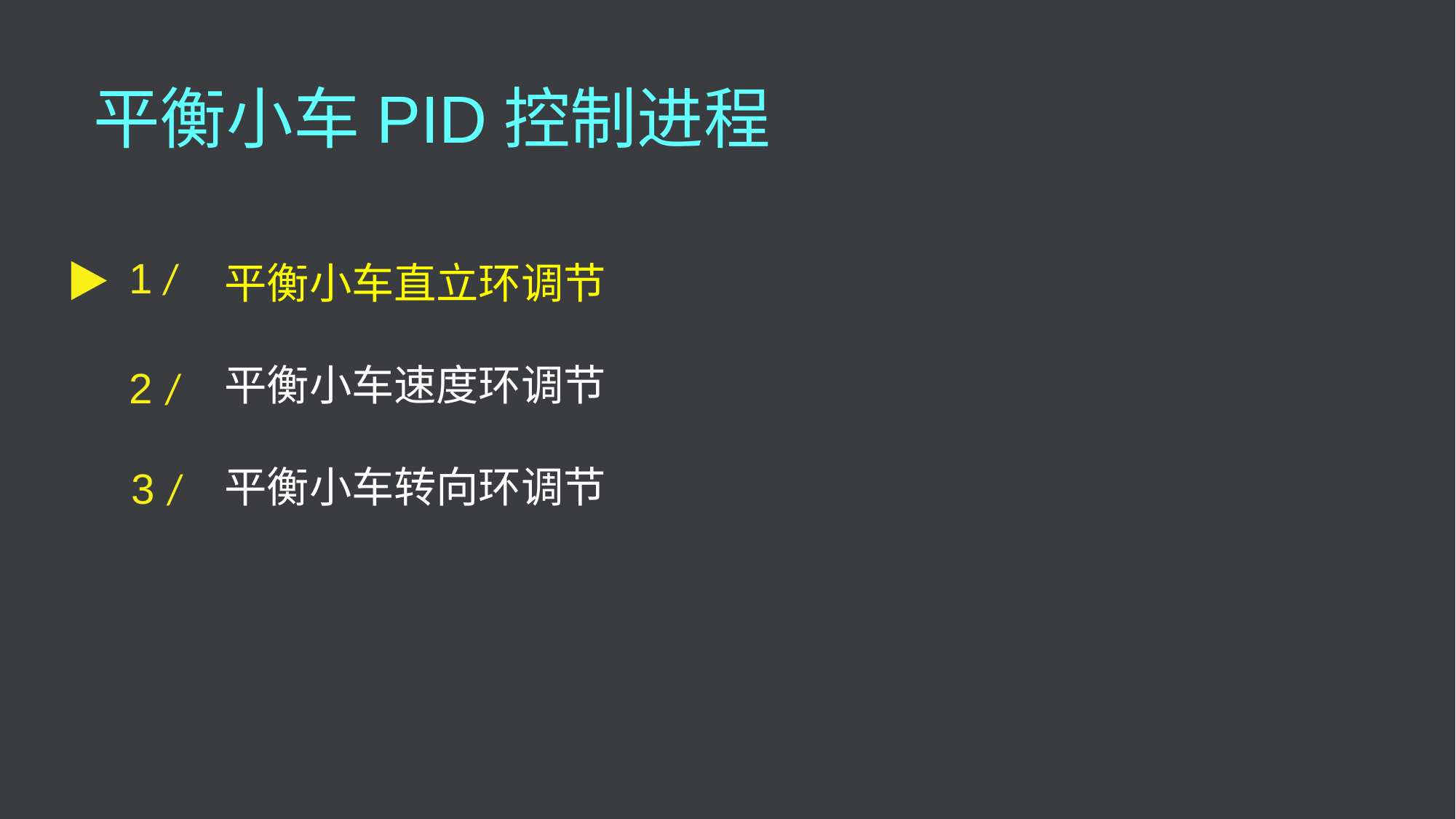

平衡小车PID控制进程
1 /
平衡小车直立环调节

平衡小车速度环调节

平衡小车转向环调节

2 /
3 /